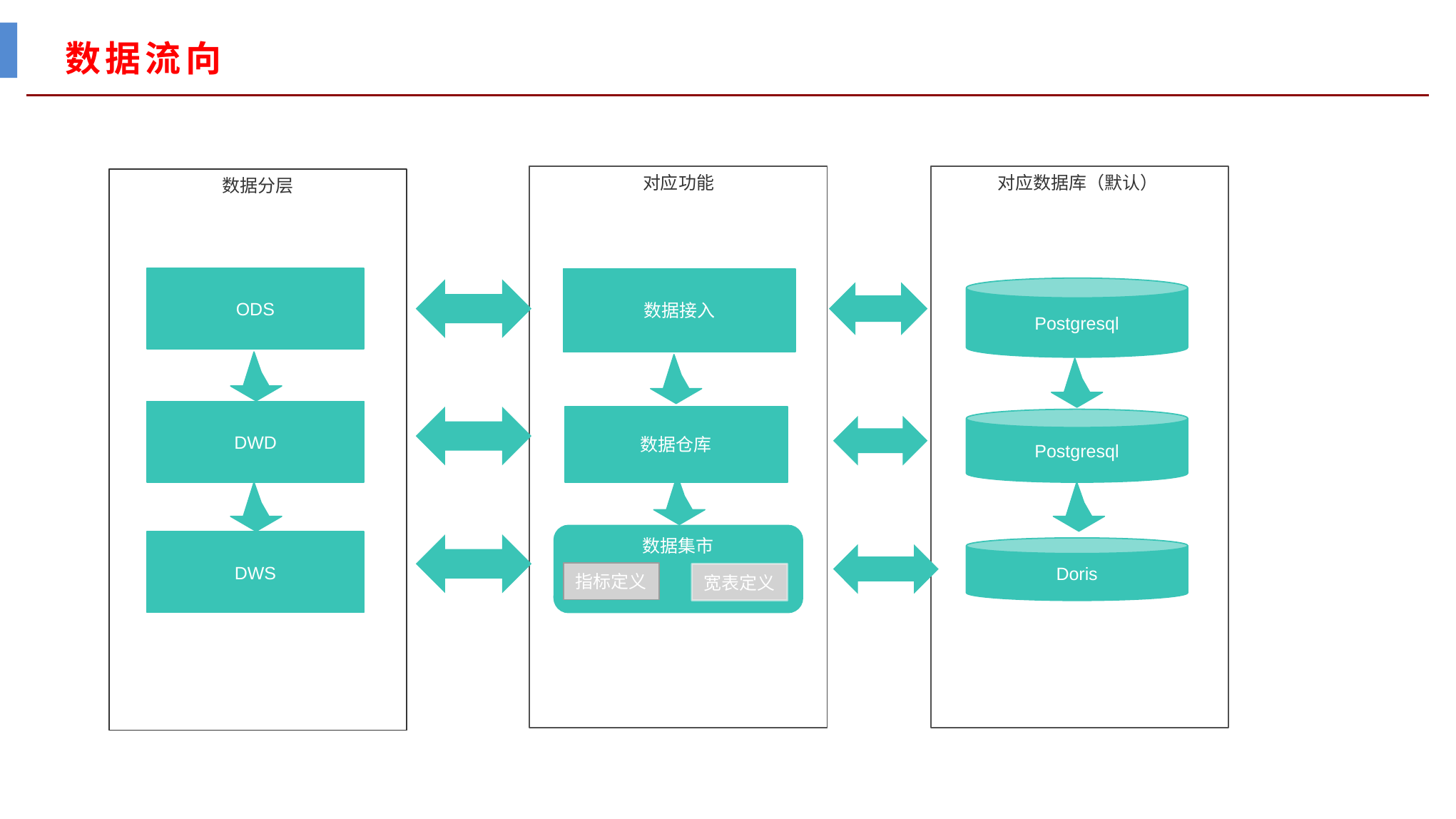

# 数据流向

对应功能

对应数据库（默认）
数据分层
ODS

DWD

DWS
数据接入
Postgresql

数据仓库

Postgresql

数据集市

Doris

指标定义
宽表定义